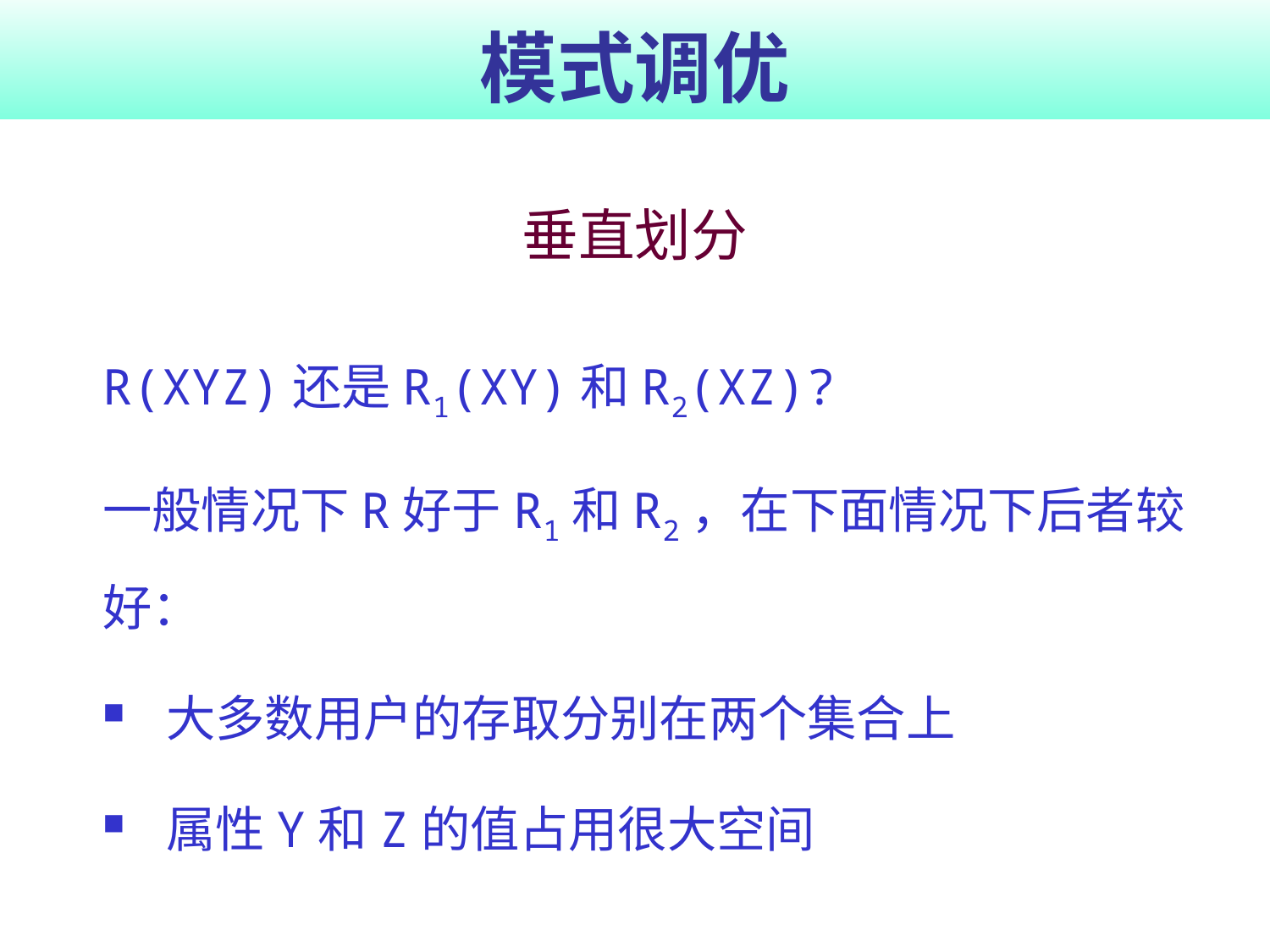

# 模式调优
垂直划分
	R(XYZ)还是R1(XY)和R2(XZ)?
	一般情况下R好于R1和R2，在下面情况下后者较好：
大多数用户的存取分别在两个集合上
属性Y和Z的值占用很大空间